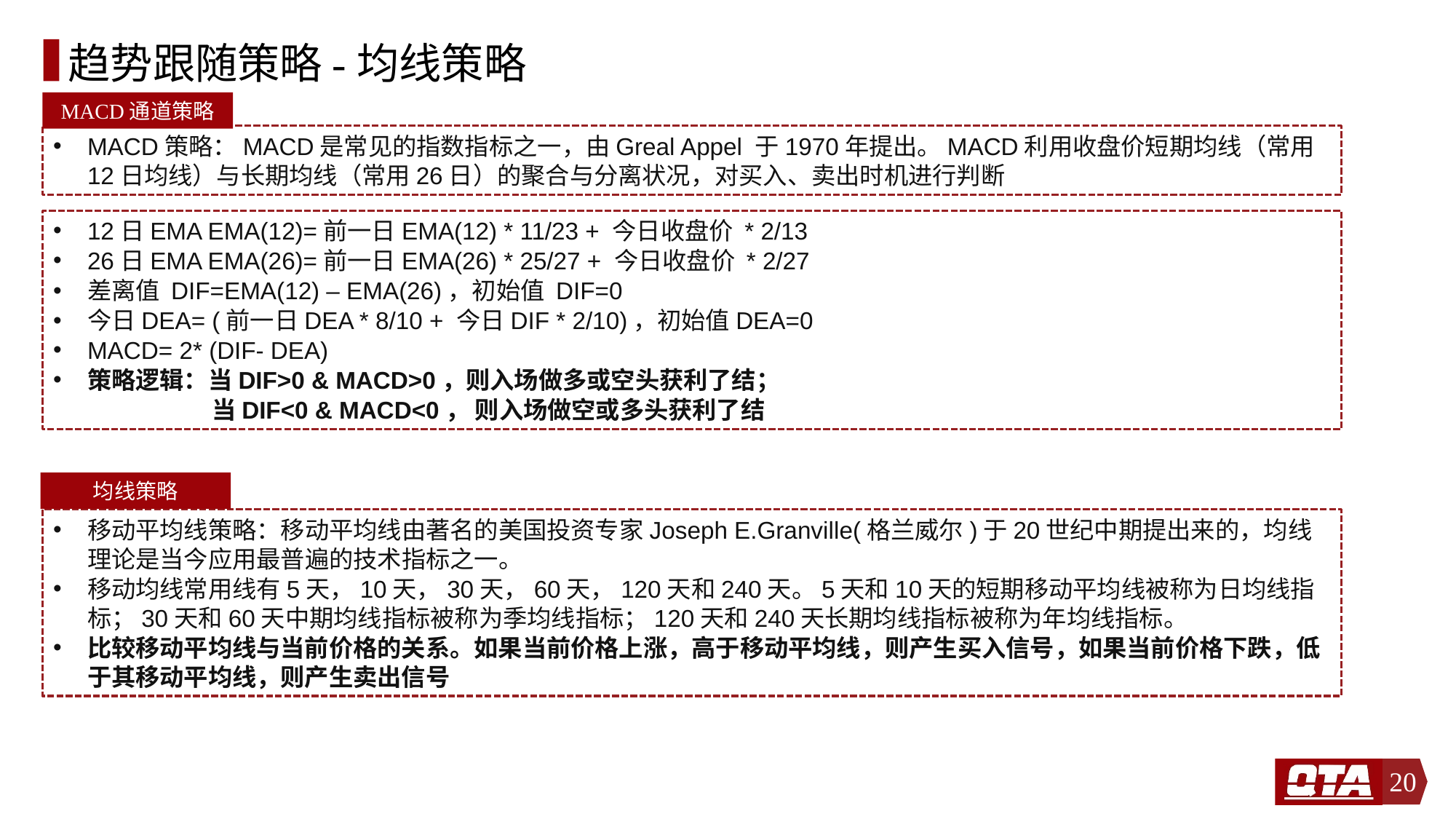

# 趋势跟随策略-均线策略
MACD通道策略
MACD策略：MACD是常见的指数指标之一，由Greal Appel 于1970年提出。MACD利用收盘价短期均线（常用12日均线）与长期均线（常用26日）的聚合与分离状况，对买入、卖出时机进行判断
12日EMA EMA(12)=前一日EMA(12) * 11/23 + 今日收盘价 * 2/13
26日EMA EMA(26)=前一日EMA(26) * 25/27 + 今日收盘价 * 2/27
差离值 DIF=EMA(12) – EMA(26)，初始值 DIF=0
今日DEA= (前一日DEA * 8/10 + 今日DIF * 2/10)，初始值DEA=0
MACD= 2* (DIF- DEA)
策略逻辑：当DIF>0 & MACD>0，则入场做多或空头获利了结；
        当DIF<0 & MACD<0， 则入场做空或多头获利了结
均线策略
移动平均线策略：移动平均线由著名的美国投资专家Joseph E.Granville(格兰威尔)于20世纪中期提出来的，均线理论是当今应用最普遍的技术指标之一。
移动均线常用线有5天，10天，30天，60天，120天和240天。5天和10天的短期移动平均线被称为日均线指标；30天和60天中期均线指标被称为季均线指标；120天和240天长期均线指标被称为年均线指标。
比较移动平均线与当前价格的关系。如果当前价格上涨，高于移动平均线，则产生买入信号，如果当前价格下跌，低于其移动平均线，则产生卖出信号
20